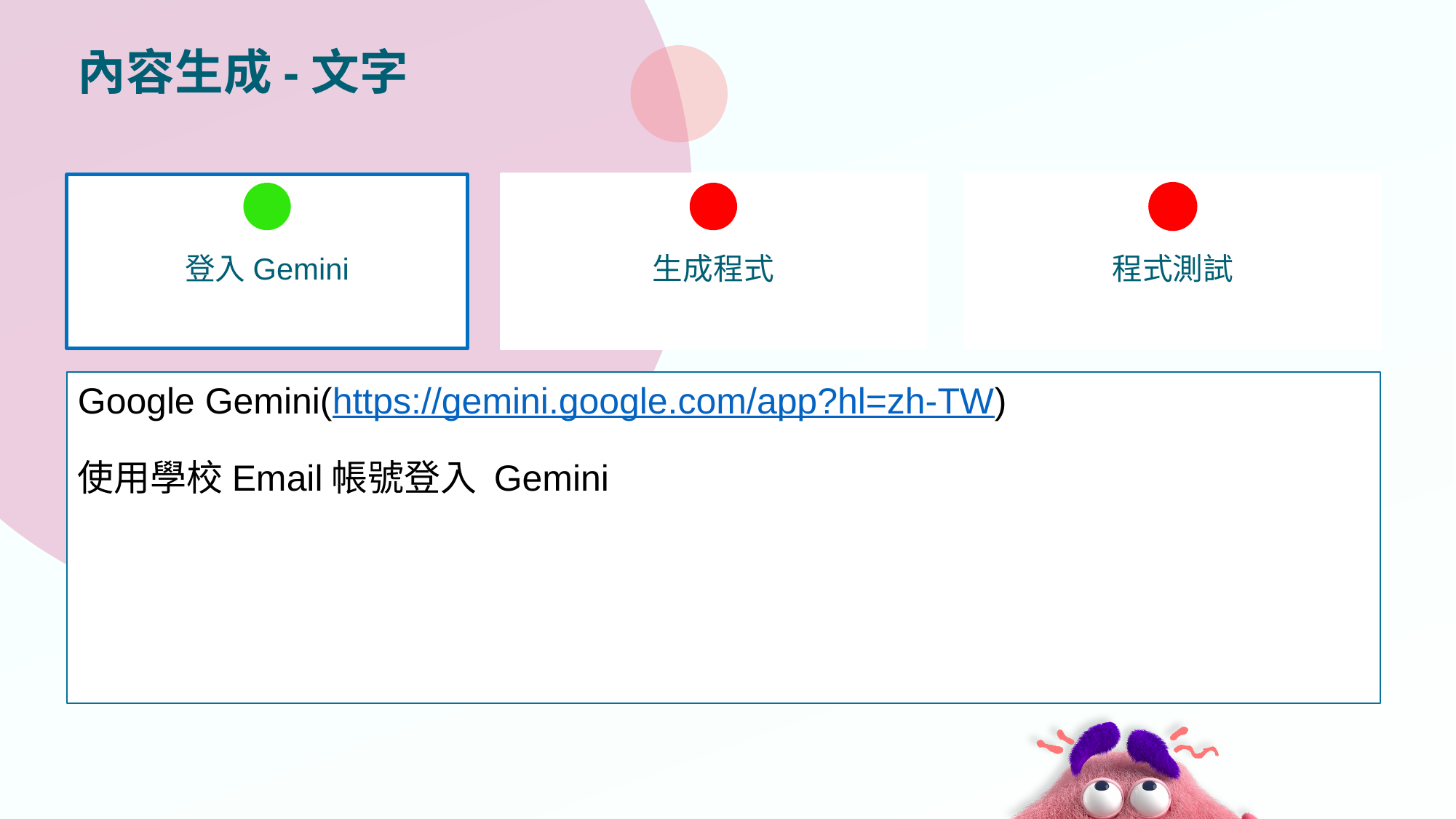

# 內容生成-文字

登入Gemini

生成程式

程式測試

Google Gemini(https://gemini.google.com/app?hl=zh-TW)
使用學校Email帳號登入 Gemini